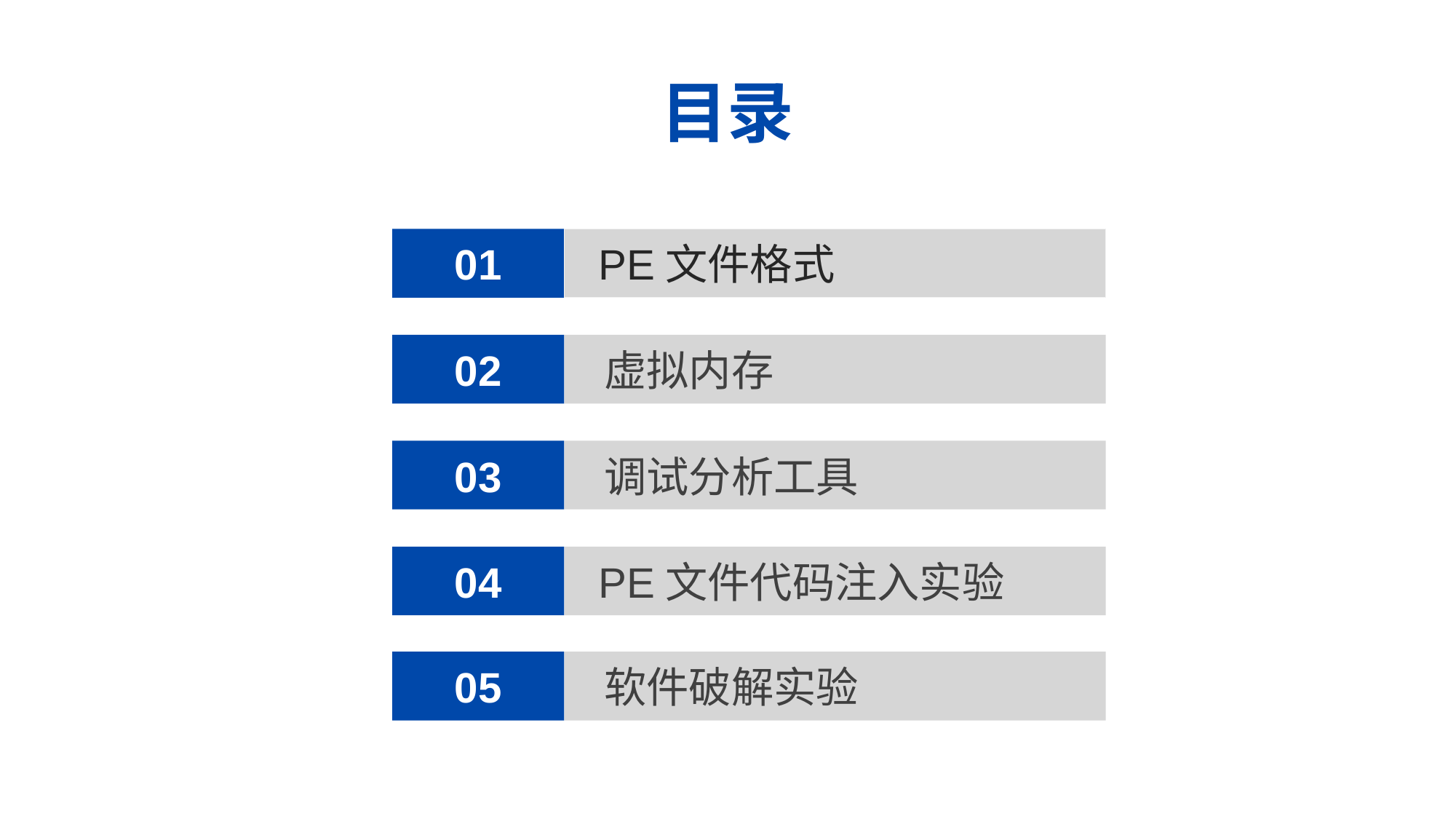

目录
01
  PE文件格式
02
  虚拟内存
03
  调试分析工具
04
  PE文件代码注入实验
05
  软件破解实验